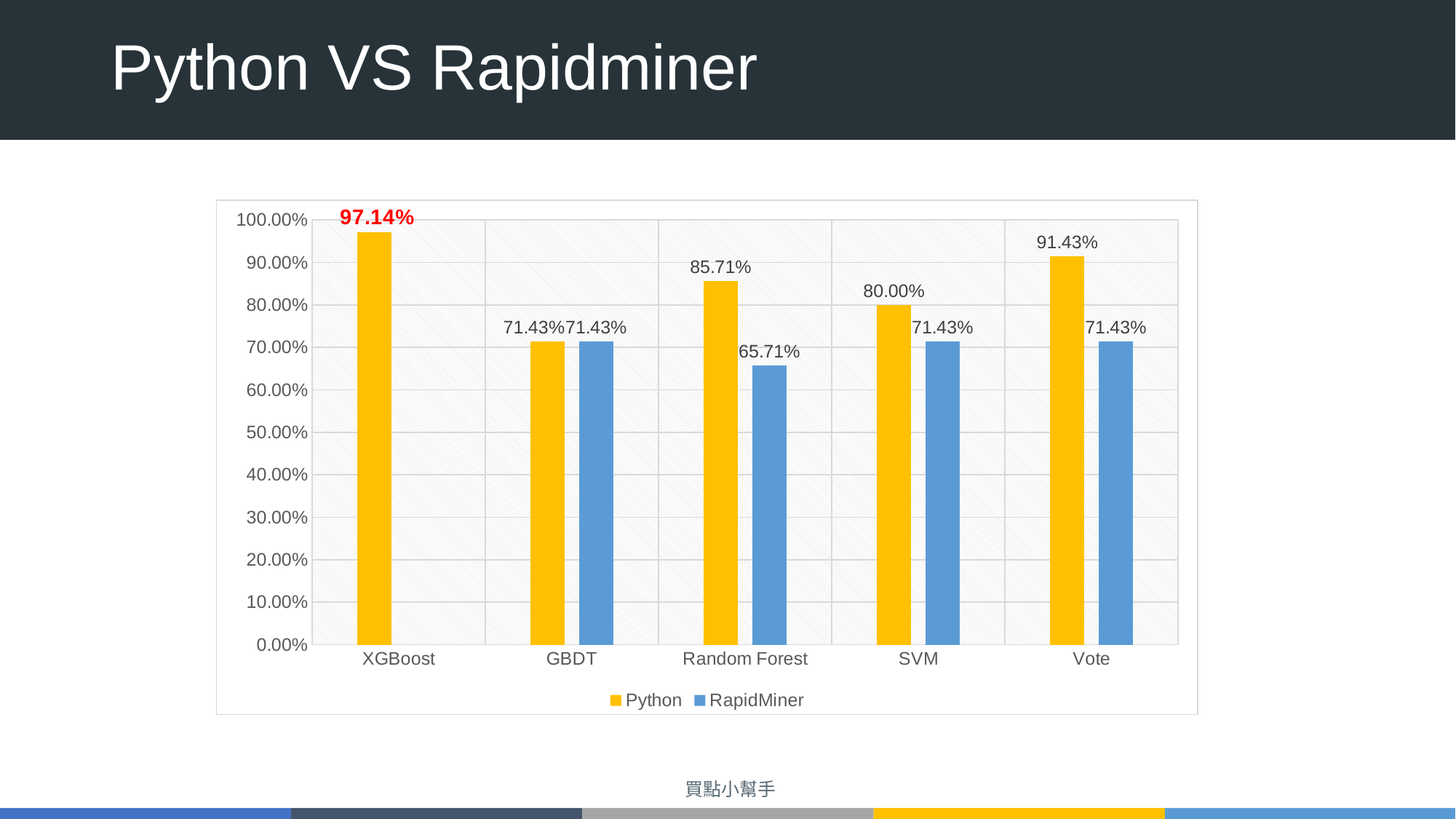

# Python VS Rapidminer

### Chart

| Category | Python | RapidMiner |
|---|---|---|
| XGBoost | 0.971428571428571 | None |
| GBDT | 0.714285714285714 | 0.7143 |
| Random Forest | 0.857142857142857 | 0.6571 |
| SVM | 0.8 | 0.7143 |
| Vote | 0.914285714285714 | 0.7143 |
買點小幫手